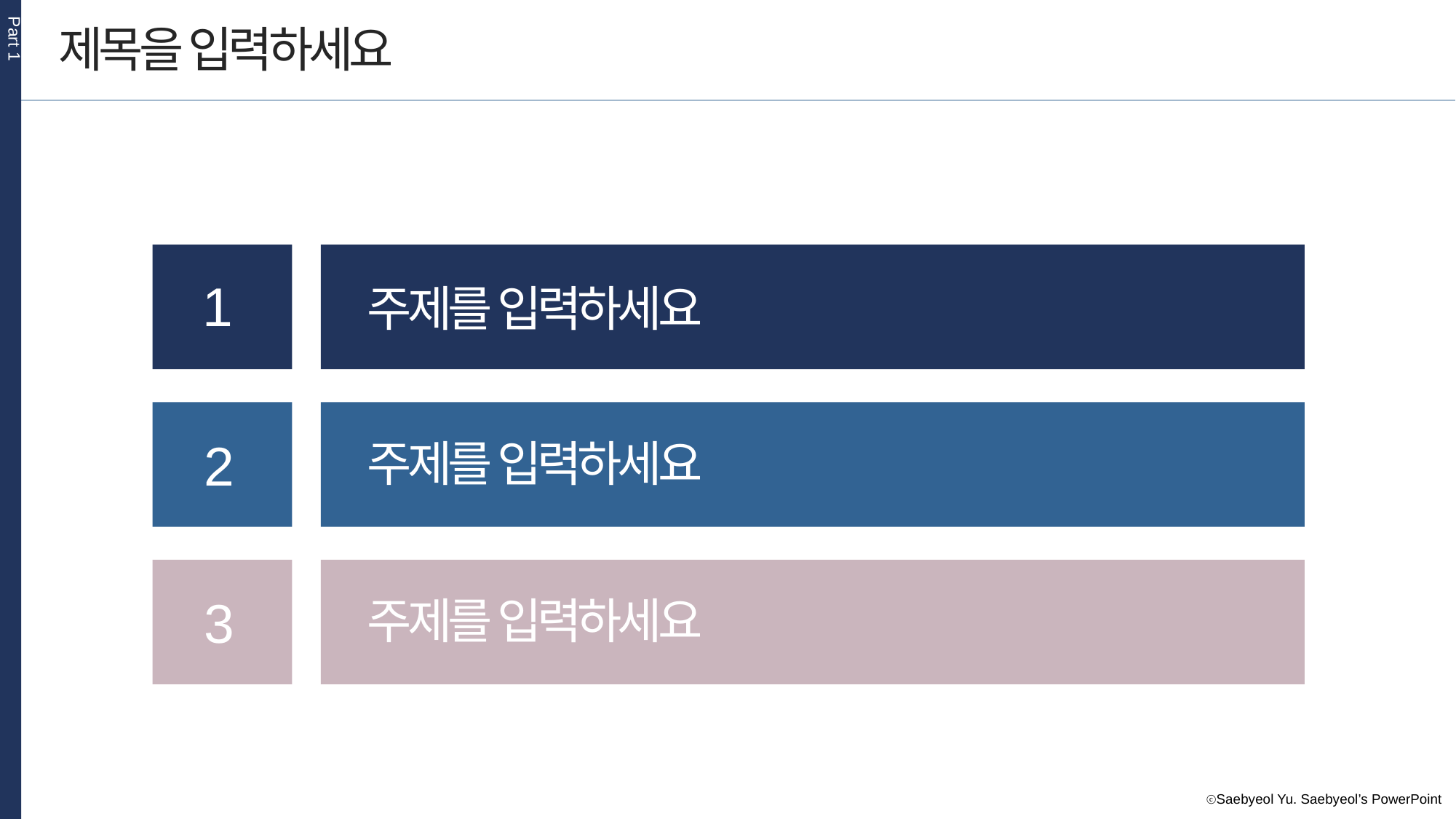

Part 1
제목을 입력하세요

1
주제를 입력하세요

2
주제를 입력하세요

3
주제를 입력하세요